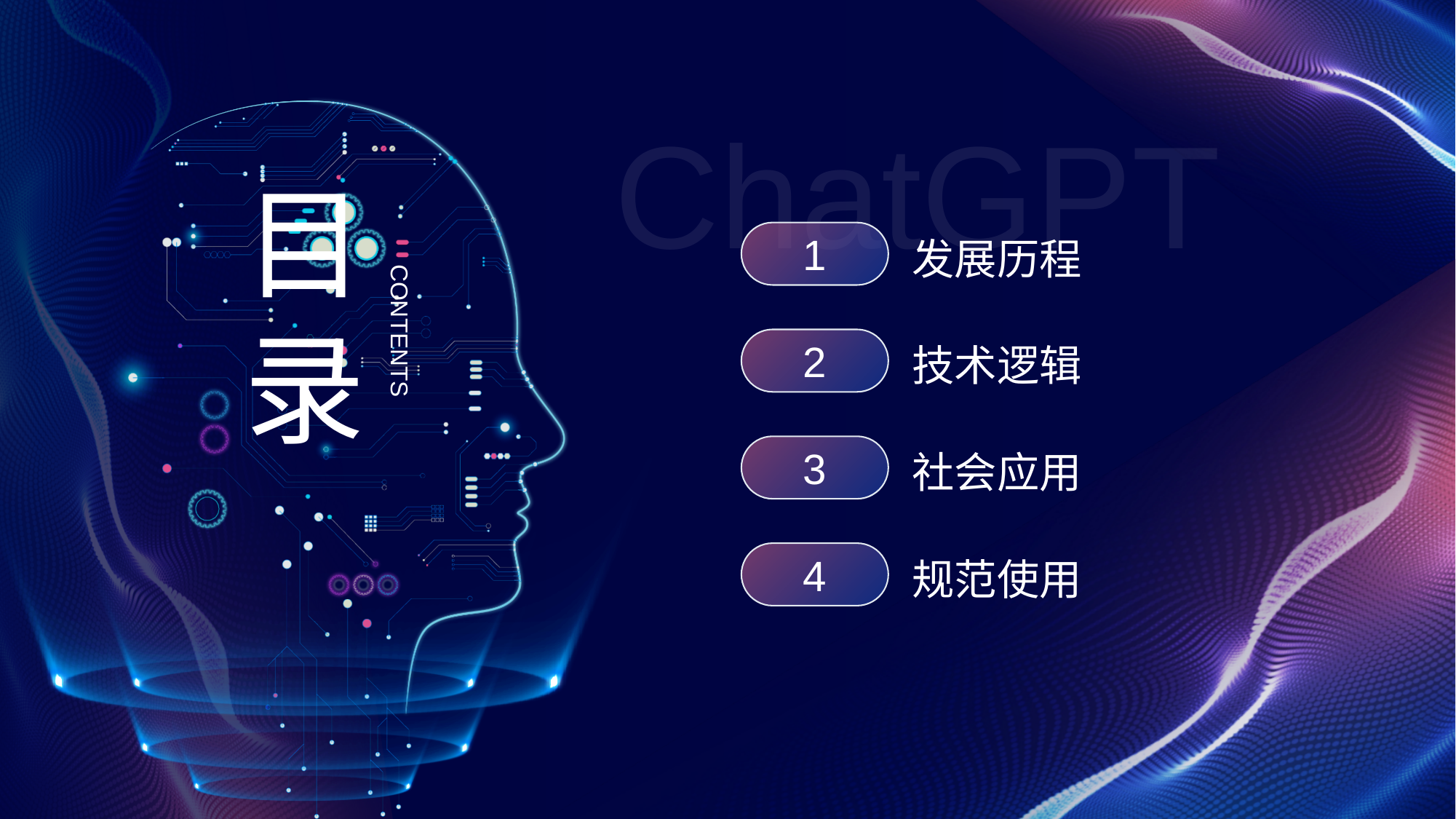

ChatGPT
目录
1
发展历程
2
CONTENTS
技术逻辑
3
社会应用
4
规范使用